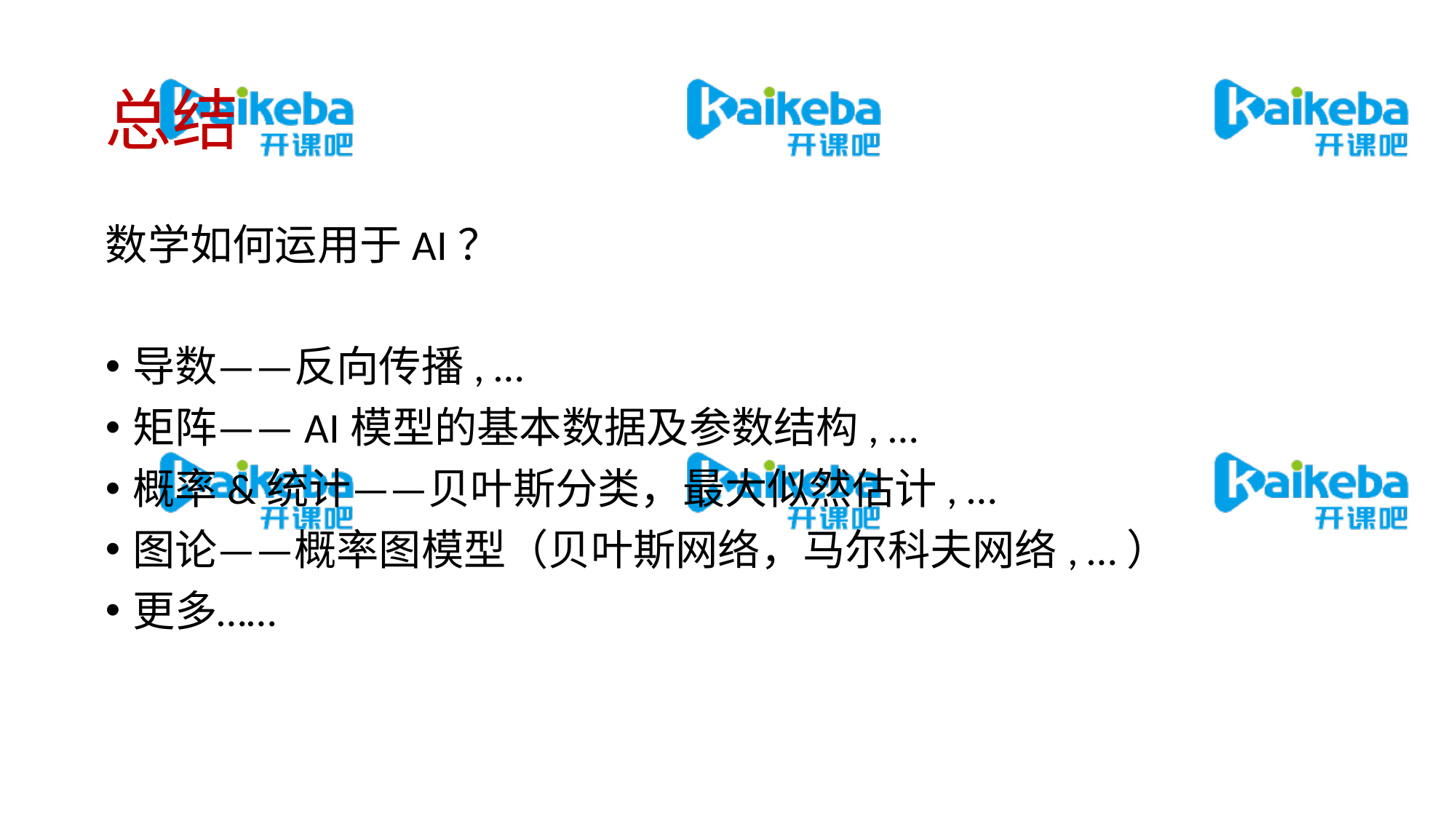

# 总结
数学如何运用于AI？

导数——反向传播, …
矩阵——AI模型的基本数据及参数结构, …
概率&统计——贝叶斯分类，最大似然估计, …
图论——概率图模型（贝叶斯网络，马尔科夫网络, …）
更多……